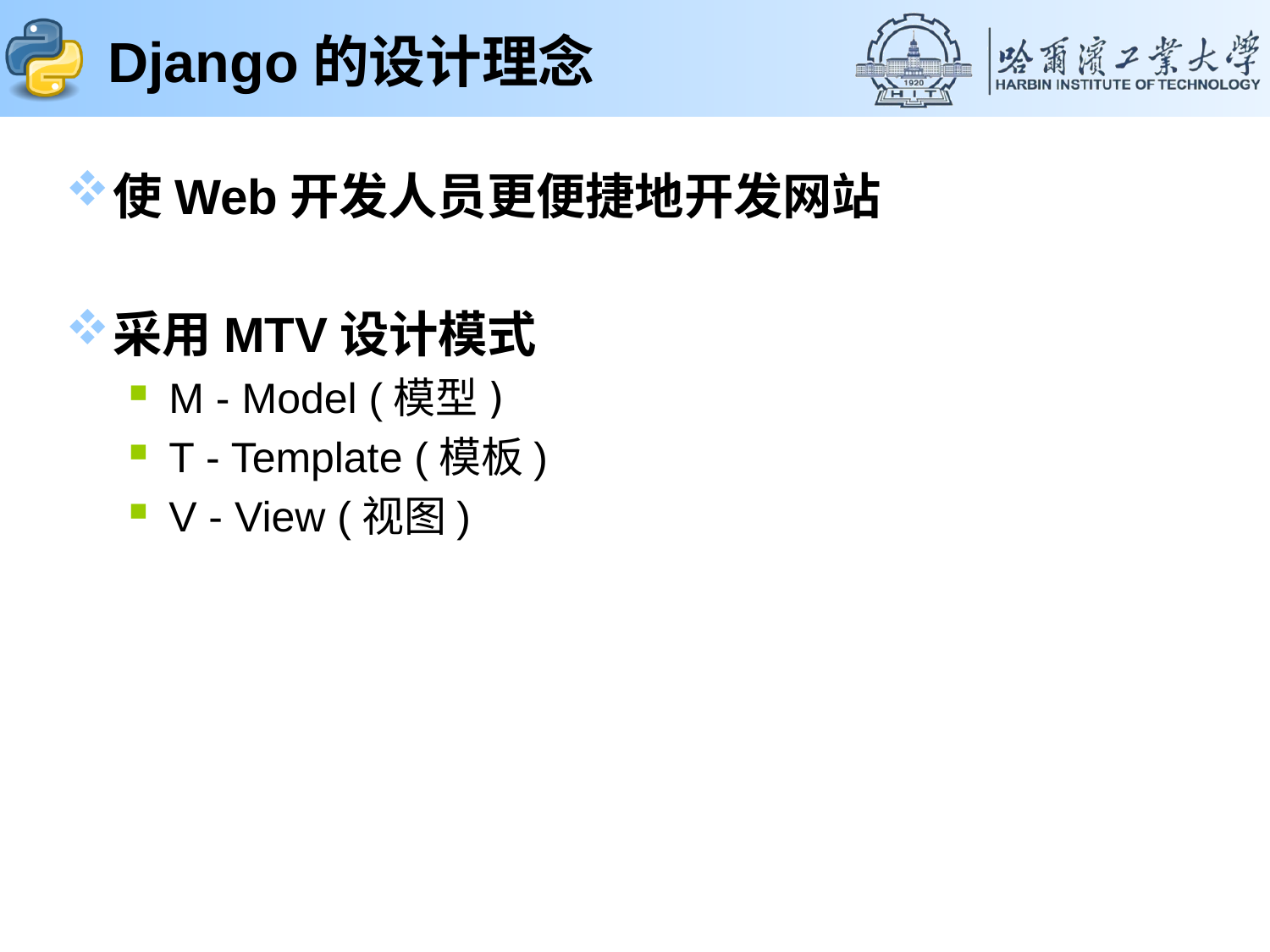

# Django的设计理念
使Web开发人员更便捷地开发网站

采用MTV设计模式
M - Model (模型)
T - Template (模板)
V - View (视图)